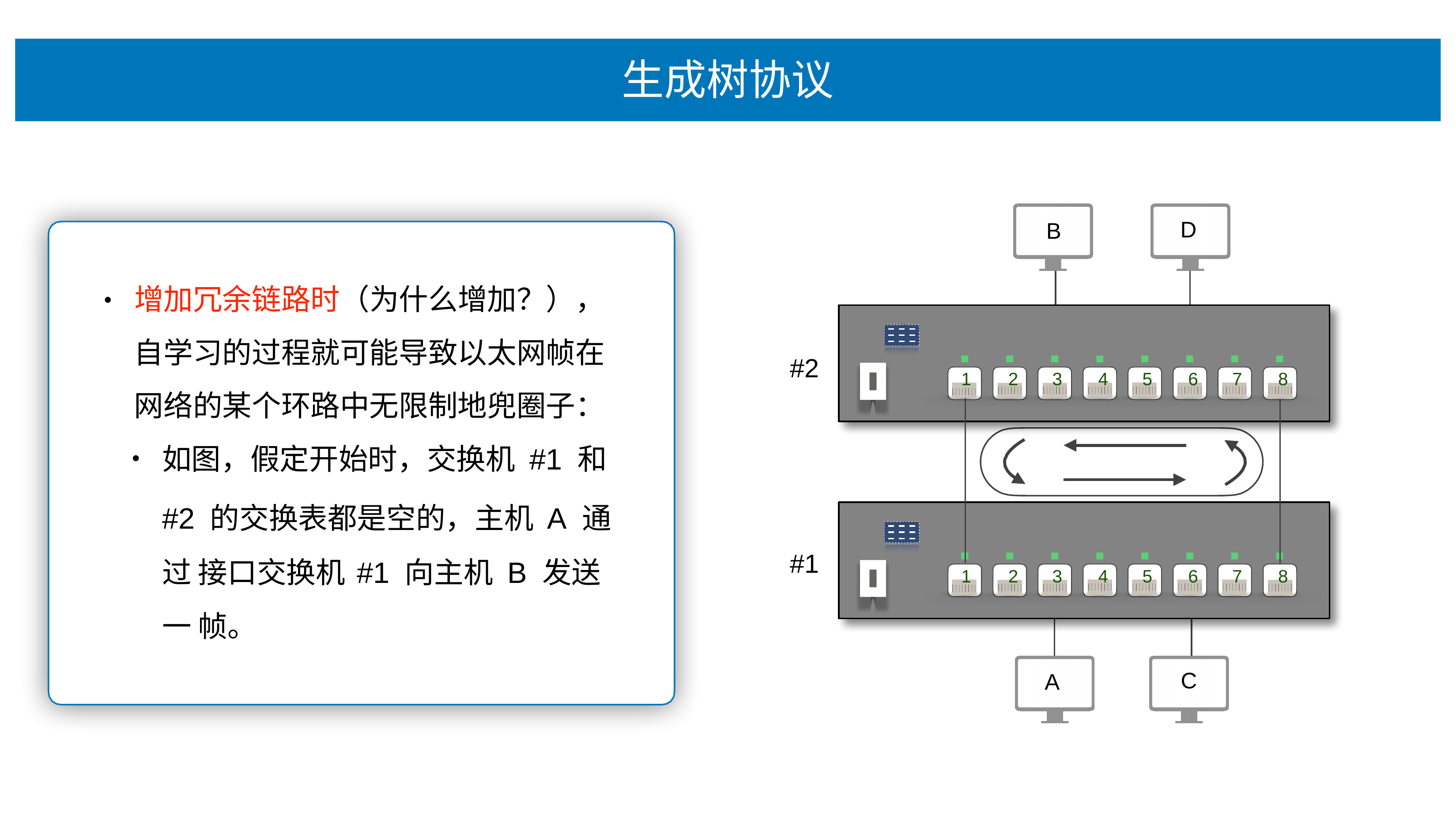

# ⽣成树协议

D
B

增加冗余链路时（为什么增加？），
•

⾃学习的过程就可能导致以太⽹帧在
⽹络的某个环路中⽆限制地兜圈⼦：
如图，假定开始时，交换机 #1 和
#2 的交换表都是空的，主机A 通过 接⼝交换机	#1 向主机 B 发送⼀ 帧。

#2

1	2	3	4	5	6	7	8

#1

1	2	3	4	5	6	7	8

C
A